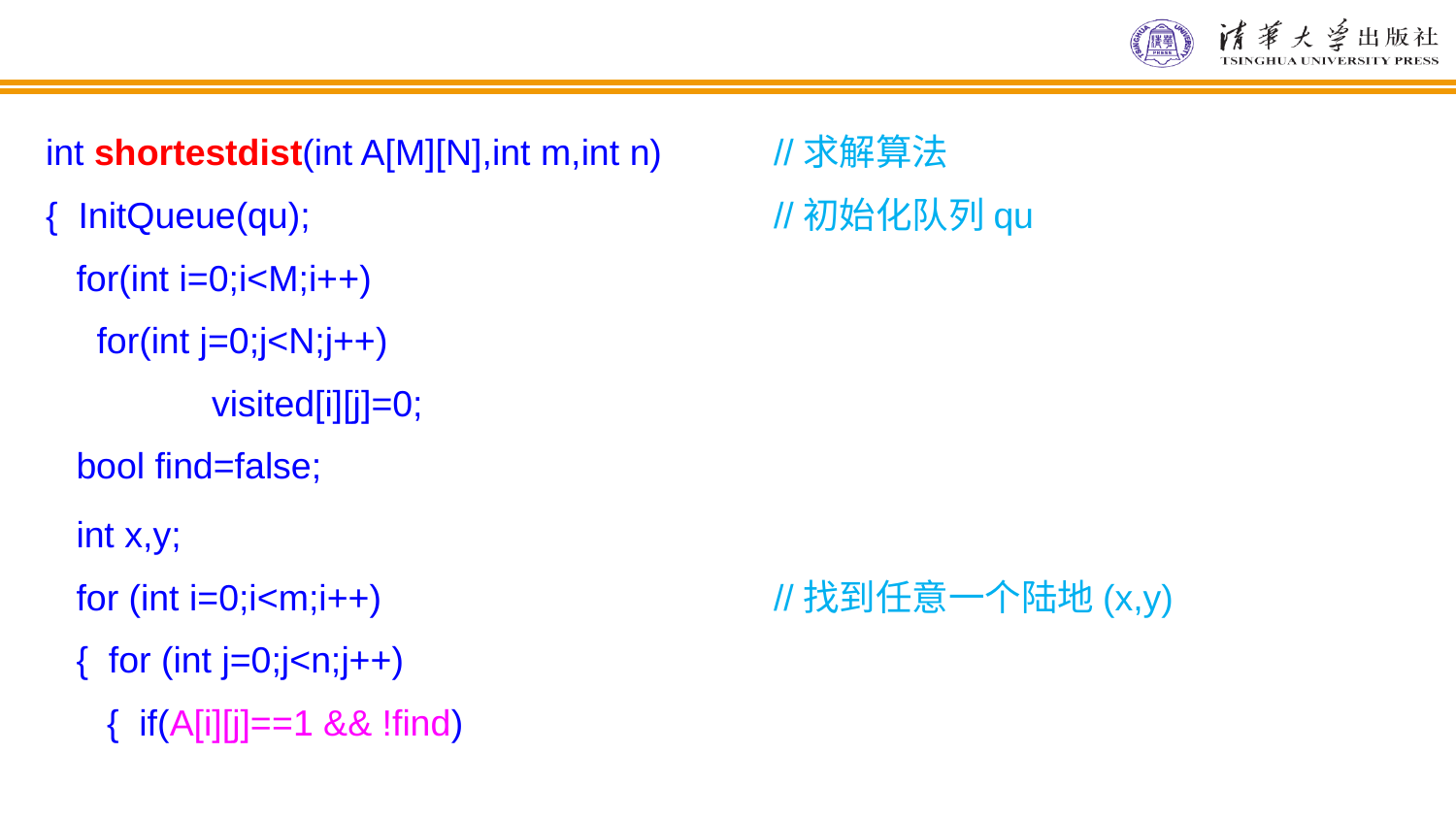

int shortestdist(int A[M][N],int m,int n)	//求解算法
{  InitQueue(qu);				//初始化队列qu
   for(int i=0;i<M;i++)
     for(int j=0;j<N;j++)
	  visited[i][j]=0;
   bool find=false;
   int x,y;
   for (int i=0;i<m;i++) 			//找到任意一个陆地(x,y)
   {  for (int j=0;j<n;j++)
      {  if(A[i][j]==1 && !find)